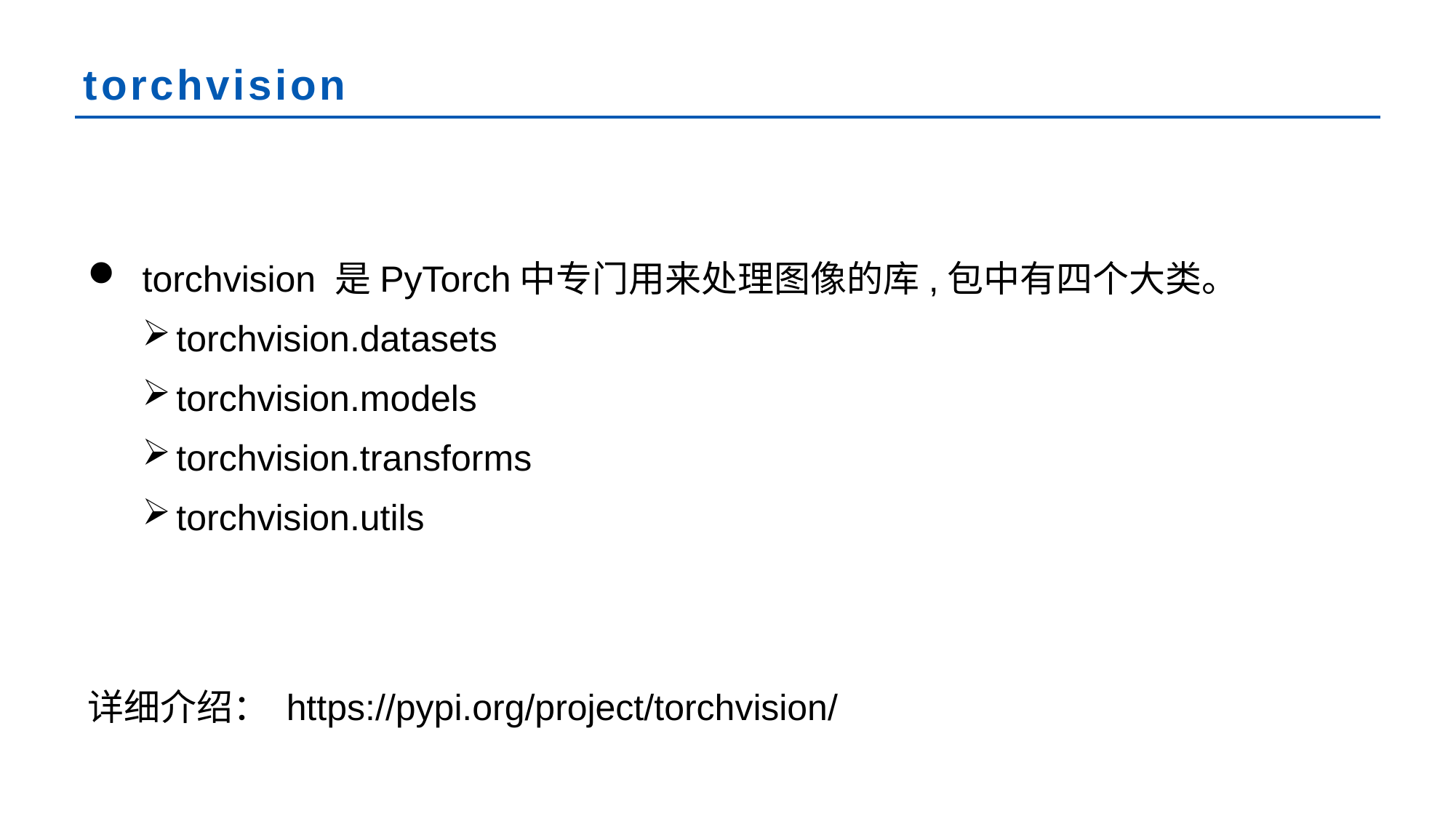

# torchvision
torchvision 是PyTorch中专门用来处理图像的库,包中有四个大类。
torchvision.datasets
torchvision.models
torchvision.transforms
torchvision.utils

详细介绍： https://pypi.org/project/torchvision/
20